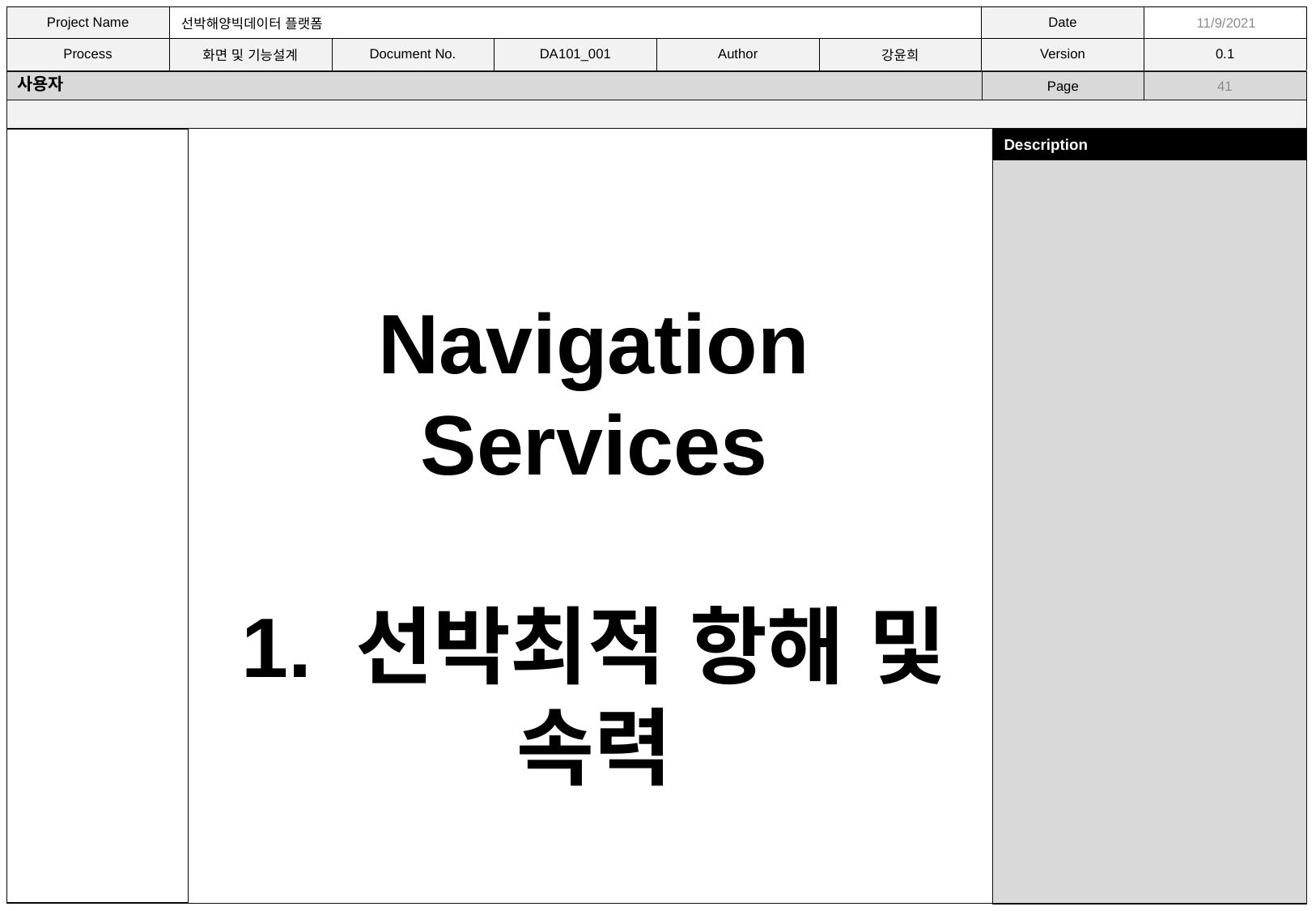

11/9/2021
사용자
41

Navigation Services

1. 선박최적 항해 및 속력